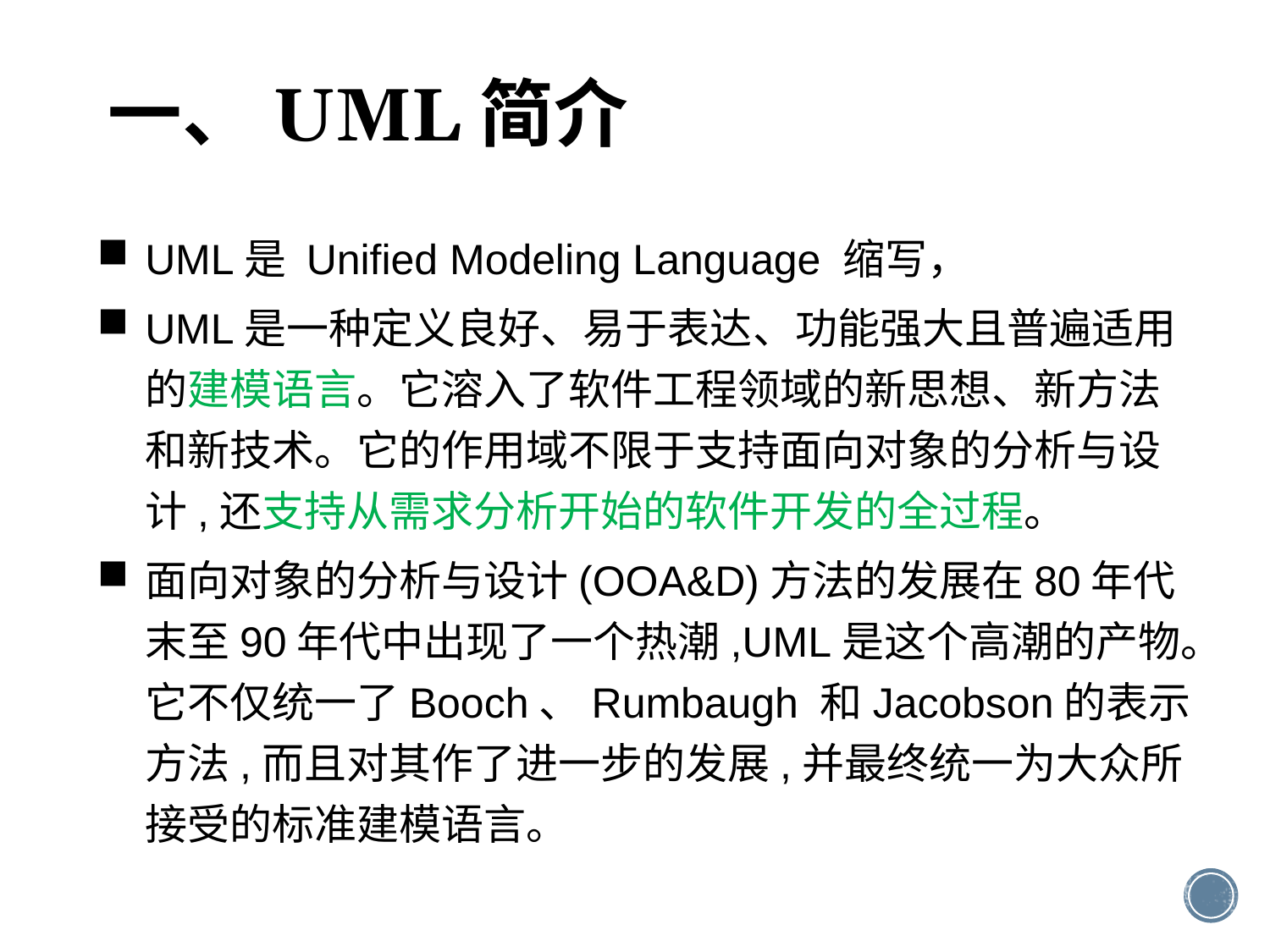

# 一、UML简介
UML是 Unified Modeling Language 缩写，
UML是一种定义良好、易于表达、功能强大且普遍适用的建模语言。它溶入了软件工程领域的新思想、新方法和新技术。它的作用域不限于支持面向对象的分析与设计,还支持从需求分析开始的软件开发的全过程。
面向对象的分析与设计(OOA&D)方法的发展在80年代末至90年代中出现了一个热潮,UML是这个高潮的产物。它不仅统一了Booch、Rumbaugh 和Jacobson的表示方法,而且对其作了进一步的发展,并最终统一为大众所接受的标准建模语言。